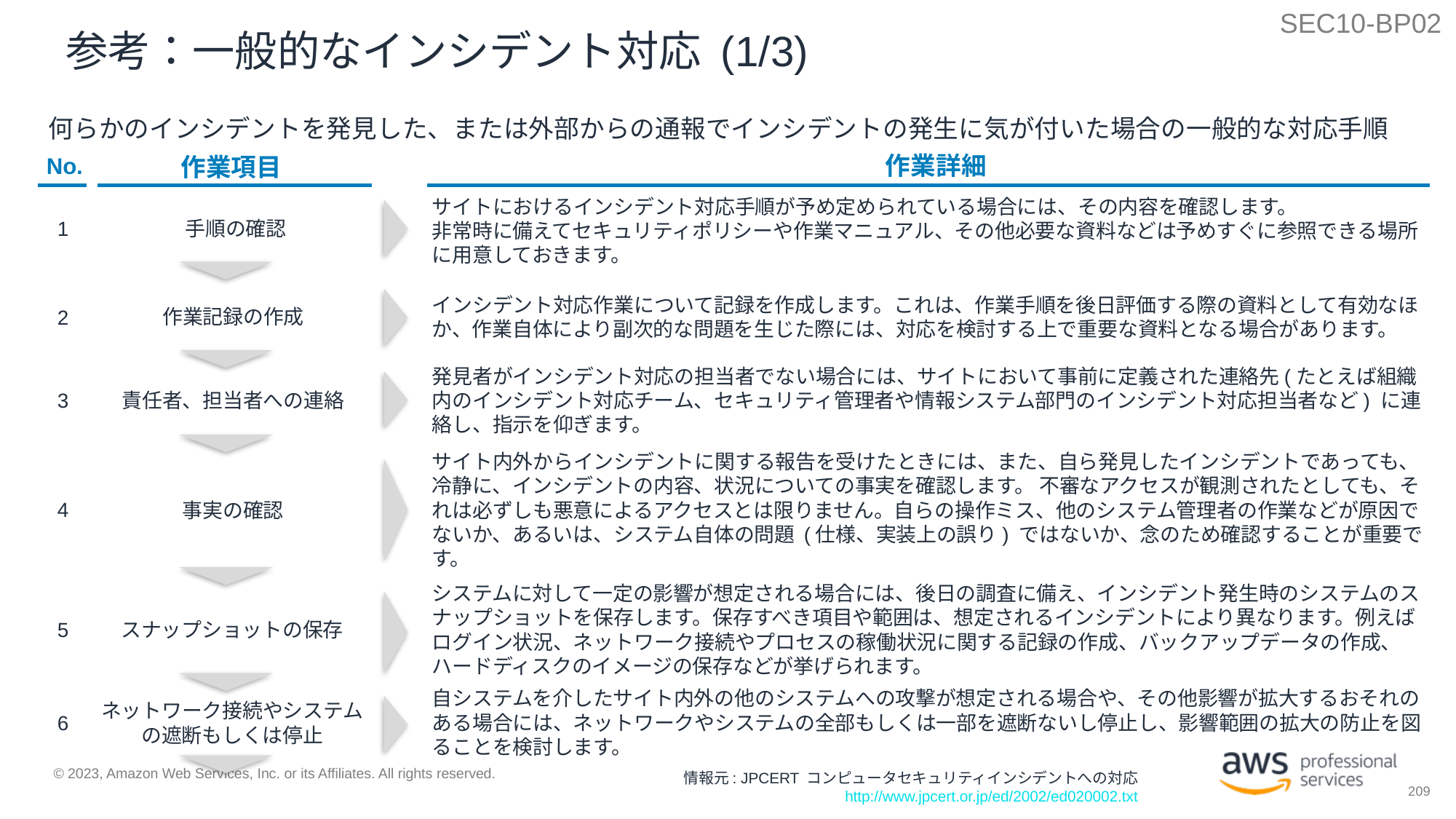

SEC10-BP02
# 参考：一般的なインシデント対応 (1/3)
何らかのインシデントを発見した、または外部からの通報でインシデントの発生に気が付いた場合の一般的な対応手順
作業詳細
No.
作業項目
1
手順の確認
サイトにおけるインシデント対応手順が予め定められている場合には、その内容を確認します。
非常時に備えてセキュリティポリシーや作業マニュアル、その他必要な資料などは予めすぐに参照できる場所に用意しておきます。

2
作業記録の作成
インシデント対応作業について記録を作成します。これは、作業手順を後日評価する際の資料として有効なほか、作業自体により副次的な問題を生じた際には、対応を検討する上で重要な資料となる場合があります。

3
責任者、担当者への連絡
発見者がインシデント対応の担当者でない場合には、サイトにおいて事前に定義された連絡先(たとえば組織内のインシデント対応チーム、セキュリティ管理者や情報システム部門のインシデント対応担当者など) に連絡し、指示を仰ぎます。

サイト内外からインシデントに関する報告を受けたときには、また、自ら発見したインシデントであっても、冷静に、インシデントの内容、状況についての事実を確認します。 不審なアクセスが観測されたとしても、それは必ずしも悪意によるアクセスとは限りません。自らの操作ミス、他のシステム管理者の作業などが原因でないか、あるいは、システム自体の問題 (仕様、実装上の誤り) ではないか、念のため確認することが重要です。
4
事実の確認

システムに対して一定の影響が想定される場合には、後日の調査に備え、インシデント発生時のシステムのスナップショットを保存します。保存すべき項目や範囲は、想定されるインシデントにより異なります。例えばログイン状況、ネットワーク接続やプロセスの稼働状況に関する記録の作成、バックアップデータの作成、ハードディスクのイメージの保存などが挙げられます。
5
スナップショットの保存

自システムを介したサイト内外の他のシステムへの攻撃が想定される場合や、その他影響が拡大するおそれのある場合には、ネットワークやシステムの全部もしくは一部を遮断ないし停止し、影響範囲の拡大の防止を図ることを検討します。
6
ネットワーク接続やシステムの遮断もしくは停止

情報元: JPCERT コンピュータセキュリティインシデントへの対応
http://www.jpcert.or.jp/ed/2002/ed020002.txt